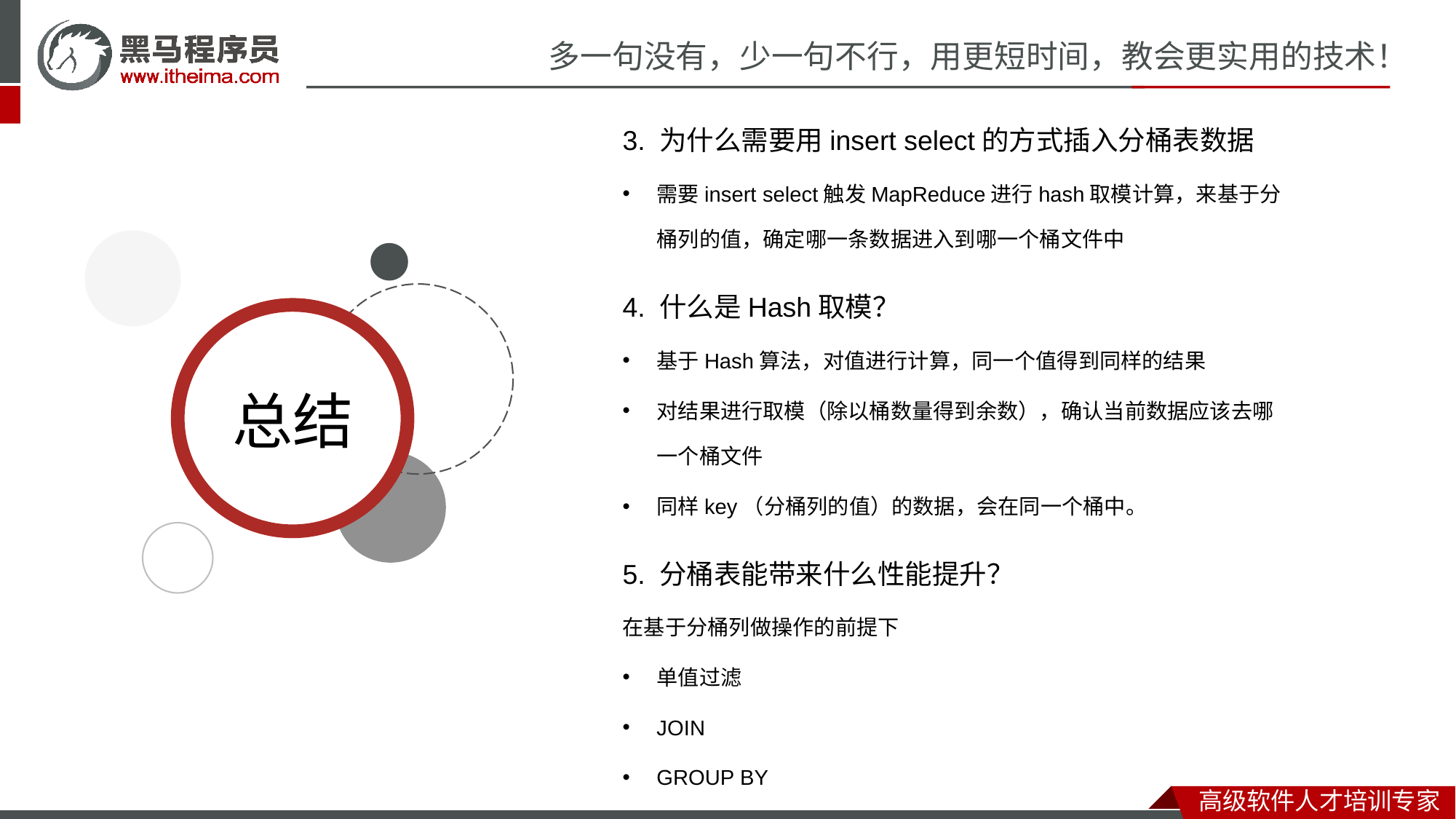

3. 为什么需要用insert select的方式插入分桶表数据
需要insert select触发MapReduce进行hash取模计算，来基于分桶列的值，确定哪一条数据进入到哪一个桶文件中
4. 什么是Hash取模？
基于Hash算法，对值进行计算，同一个值得到同样的结果
对结果进行取模（除以桶数量得到余数），确认当前数据应该去哪一个桶文件
同样key（分桶列的值）的数据，会在同一个桶中。
5. 分桶表能带来什么性能提升？
在基于分桶列做操作的前提下
单值过滤
JOIN
GROUP BY